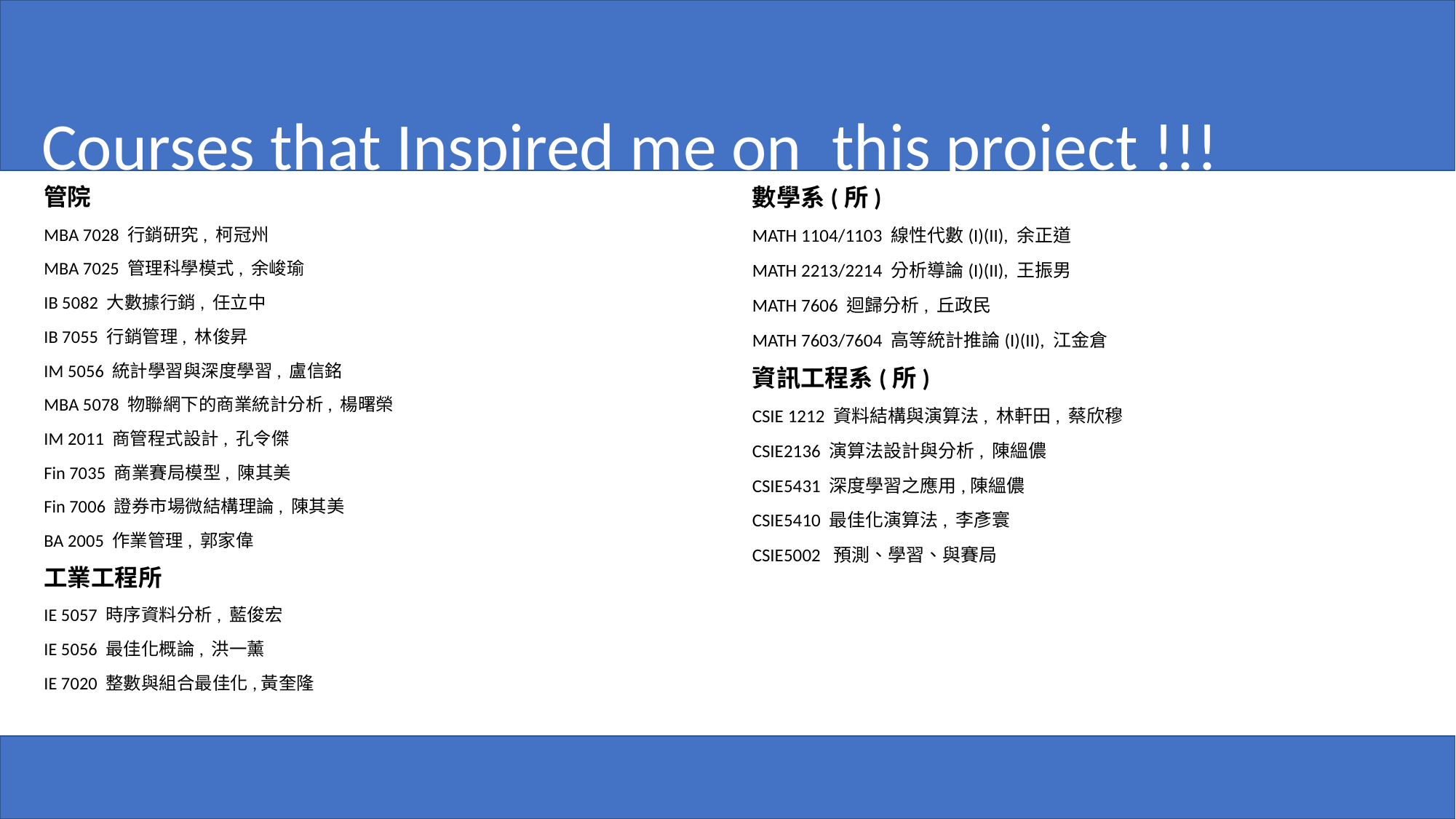

Courses that Inspired me on  this project !!!
管院
MBA 7028 行銷研究, 柯冠州
MBA 7025 管理科學模式, 余峻瑜
IB 5082 大數據行銷, 任立中
IB 7055 行銷管理, 林俊昇
IM 5056 統計學習與深度學習, 盧信銘
MBA 5078 物聯網下的商業統計分析, 楊曙榮
IM 2011 商管程式設計, 孔令傑
Fin 7035 商業賽局模型, 陳其美
Fin 7006 證券市場微結構理論, 陳其美
BA 2005 作業管理, 郭家偉
工業工程所
IE 5057 時序資料分析, 藍俊宏
IE 5056 最佳化概論, 洪一薰
IE 7020 整數與組合最佳化,黃奎隆
數學系(所)
MATH 1104/1103 線性代數(I)(II), 余正道
MATH 2213/2214 分析導論(I)(II), 王振男
MATH 7606 迴歸分析, 丘政民
MATH 7603/7604 高等統計推論(I)(II), 江金倉
資訊工程系(所)
CSIE 1212 資料結構與演算法, 林軒田, 蔡欣穆
CSIE2136 演算法設計與分析, 陳縕儂
CSIE5431 深度學習之應用,陳縕儂
CSIE5410 最佳化演算法, 李彥寰
CSIE5002  預測、學習、與賽局